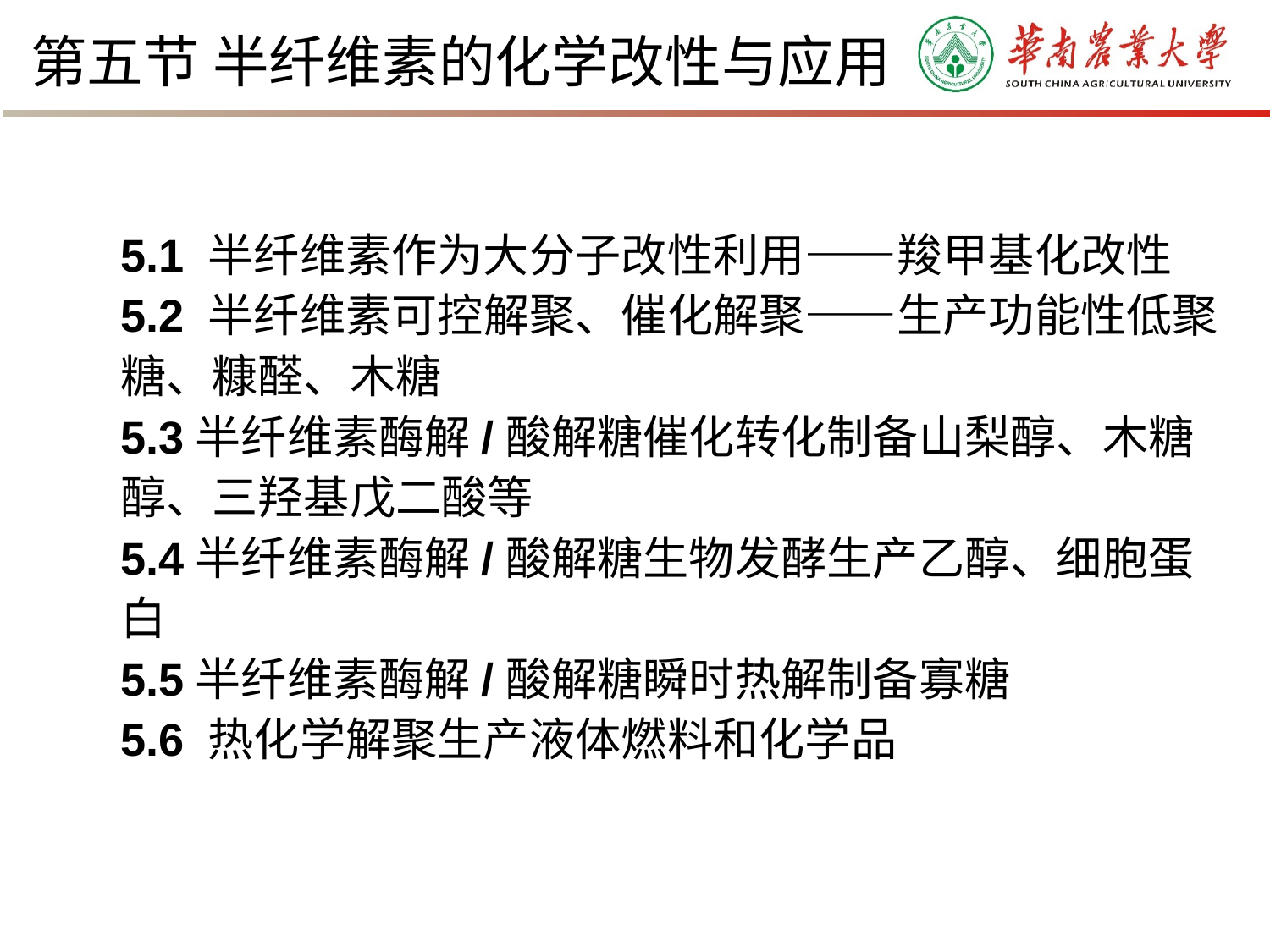

# 第五节 半纤维素的化学改性与应用
5.1 半纤维素作为大分子改性利用——羧甲基化改性
5.2 半纤维素可控解聚、催化解聚——生产功能性低聚糖、糠醛、木糖
5.3半纤维素酶解/酸解糖催化转化制备山梨醇、木糖醇、三羟基戊二酸等
5.4半纤维素酶解/酸解糖生物发酵生产乙醇、细胞蛋白
5.5半纤维素酶解/酸解糖瞬时热解制备寡糖
5.6 热化学解聚生产液体燃料和化学品